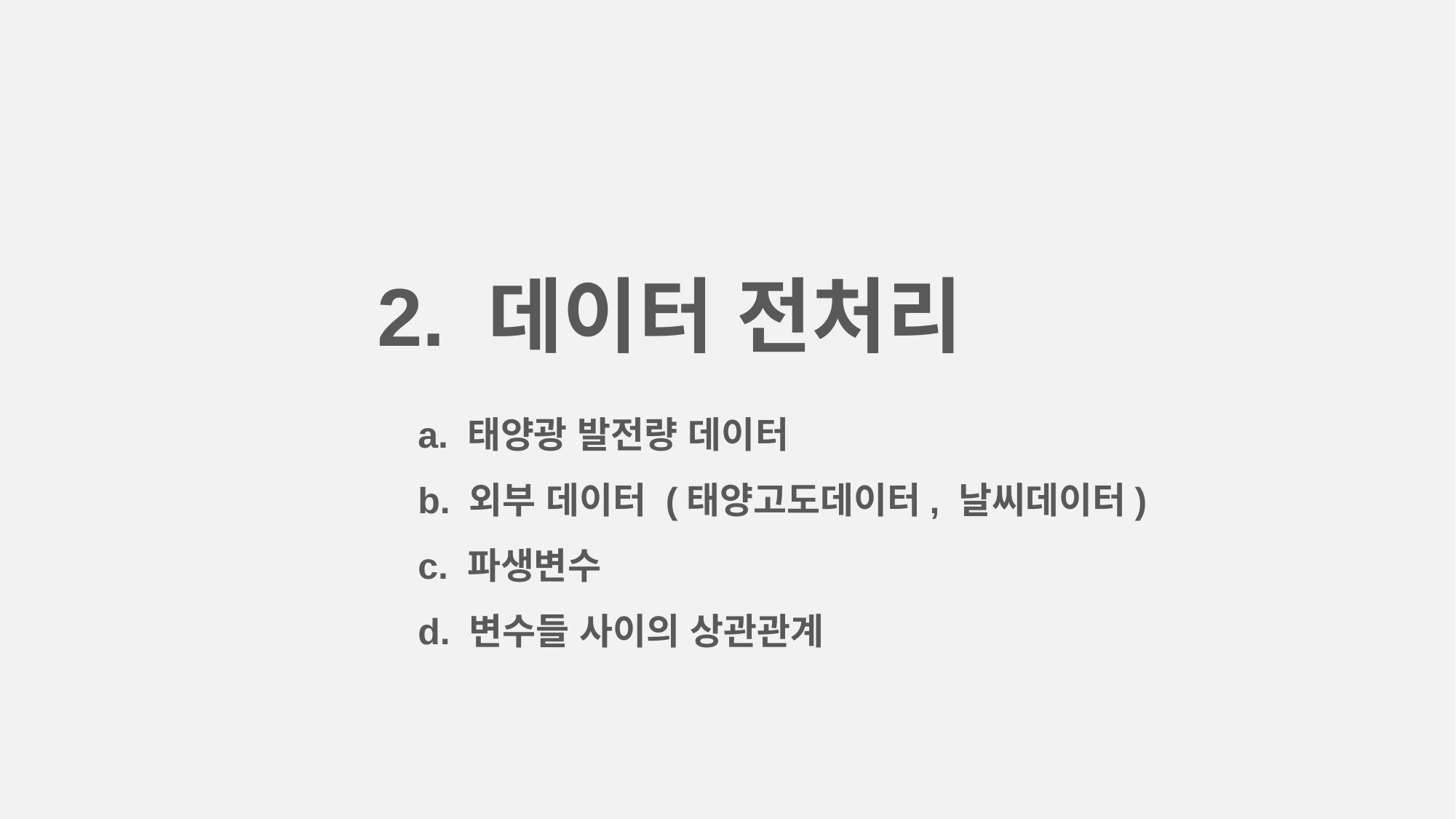

2. 데이터 전처리

    a. 태양광 발전량 데이터
    b. 외부 데이터 (태양고도데이터, 날씨데이터)
    c. 파생변수
    d. 변수들 사이의 상관관계